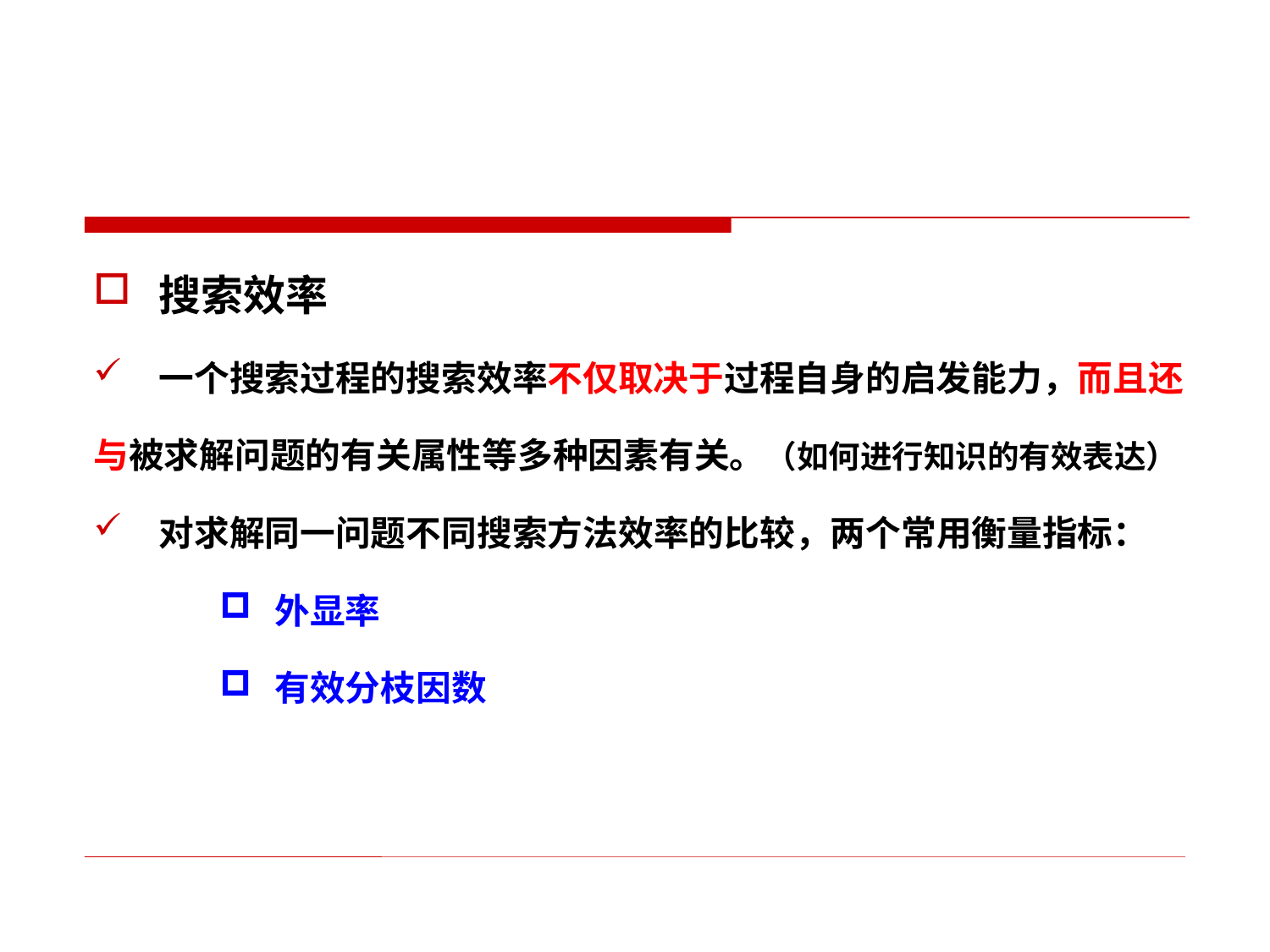

搜索效率
一个搜索过程的搜索效率不仅取决于过程自身的启发能力，而且还
与被求解问题的有关属性等多种因素有关。（如何进行知识的有效表达）
对求解同一问题不同搜索方法效率的比较，两个常用衡量指标：
外显率
有效分枝因数